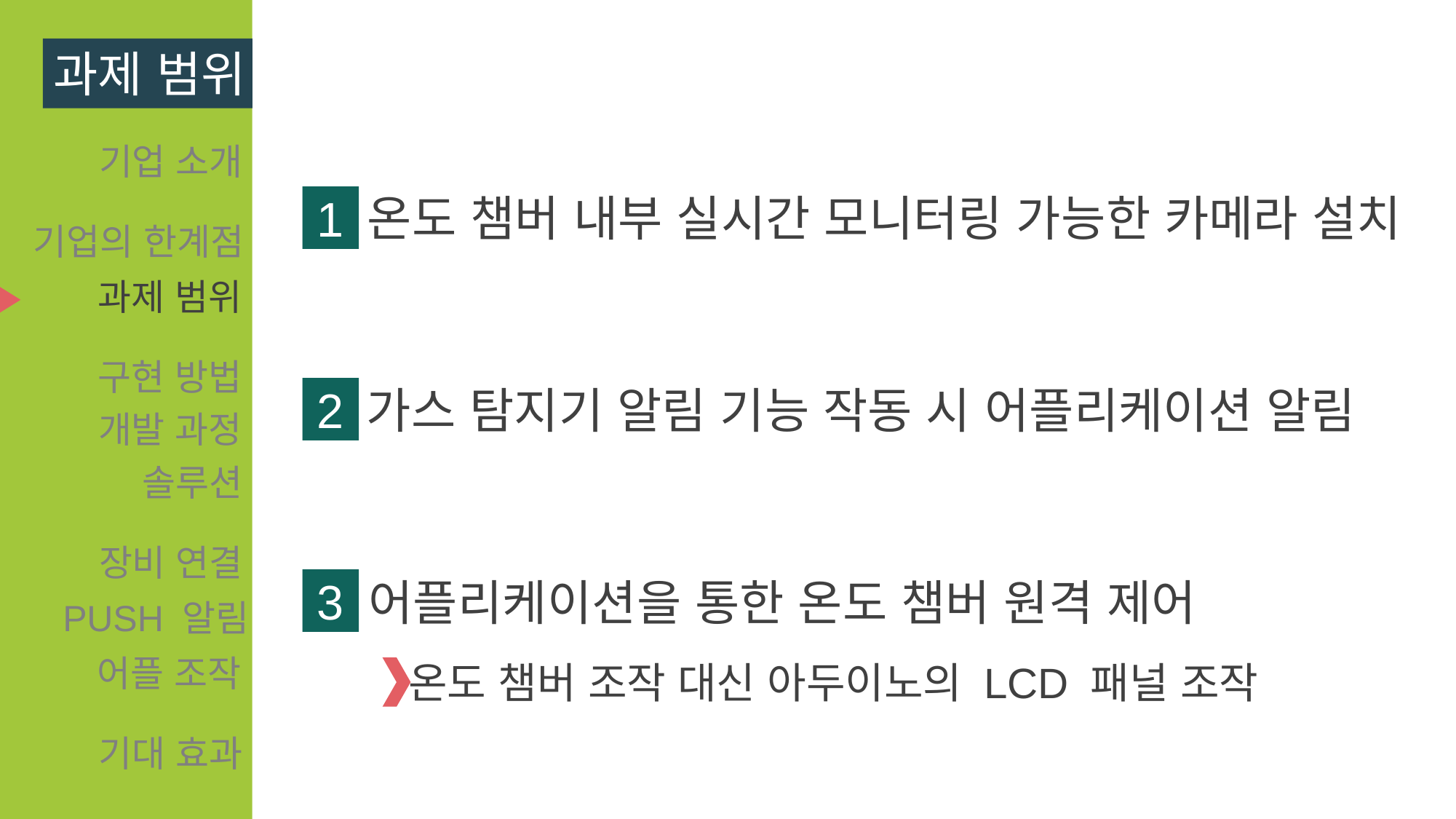

과제 범위
기업 소개
기업의 한계점
과제 범위
구현 방법
솔루션
장비 연결
PUSH 알림
어플 조작
기대 효과
▶

온도 챔버 내부 실시간 모니터링 가능한 카메라 설치
1
가스 탐지기 알림 기능 작동 시 어플리케이션 알림
2
어플리케이션을 통한 온도 챔버 원격 제어
3
개발 과정
온도 챔버 조작 대신 아두이노의 LCD 패널 조작